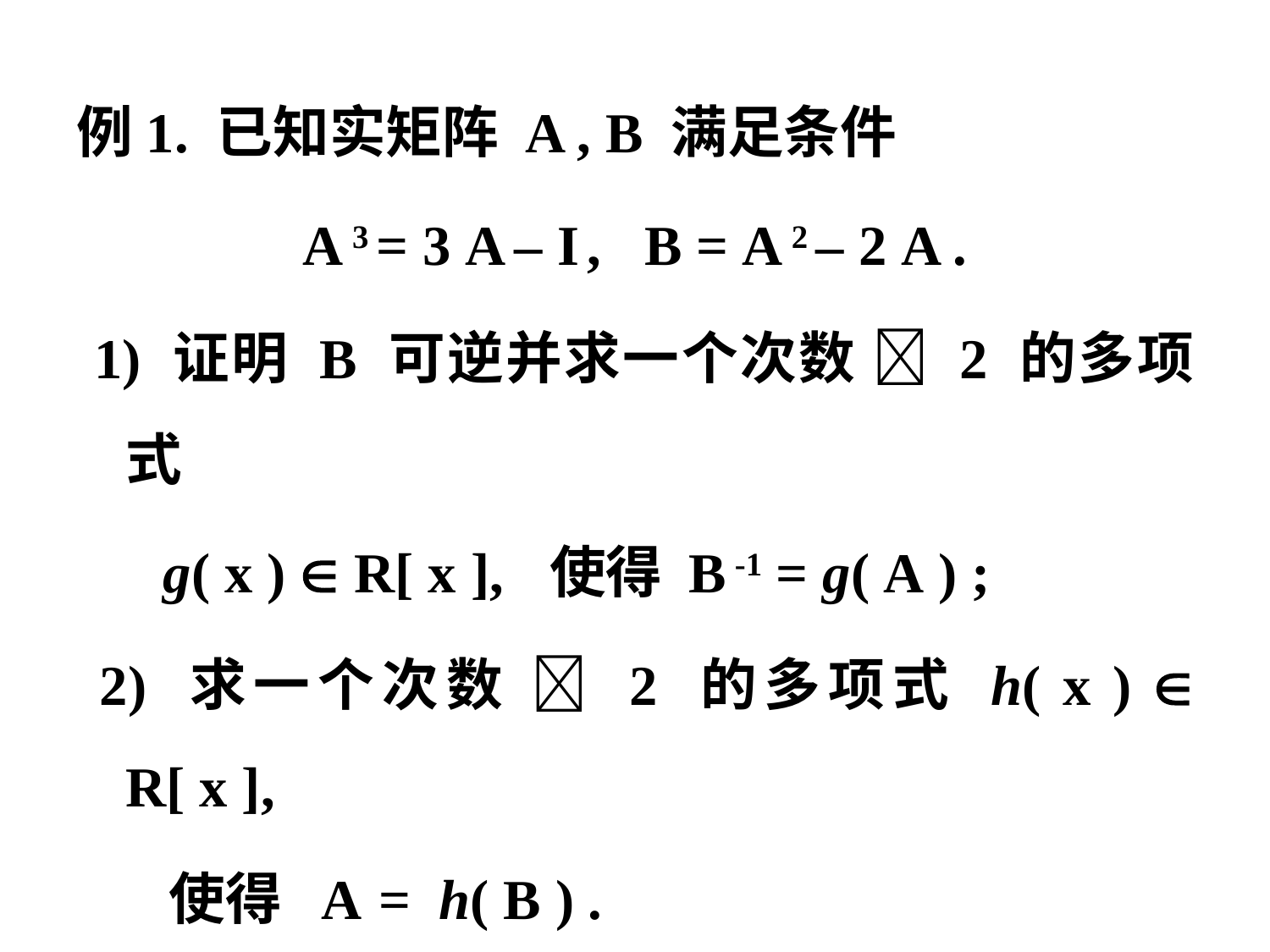

例1. 已知实矩阵 A , B 满足条件
                A 3 = 3 A – I ,   B = A 2 – 2 A .
 1) 证明 B 可逆并求一个次数 ≤ 2 的多项式
      g( x ) ∈ R[ x ],   使得 B -1 = g( A ) ;
 2) 求一个次数 ≤ 2 的多项式 h( x ) ∈ R[ x ],
      使得  A  =  h( B ) .